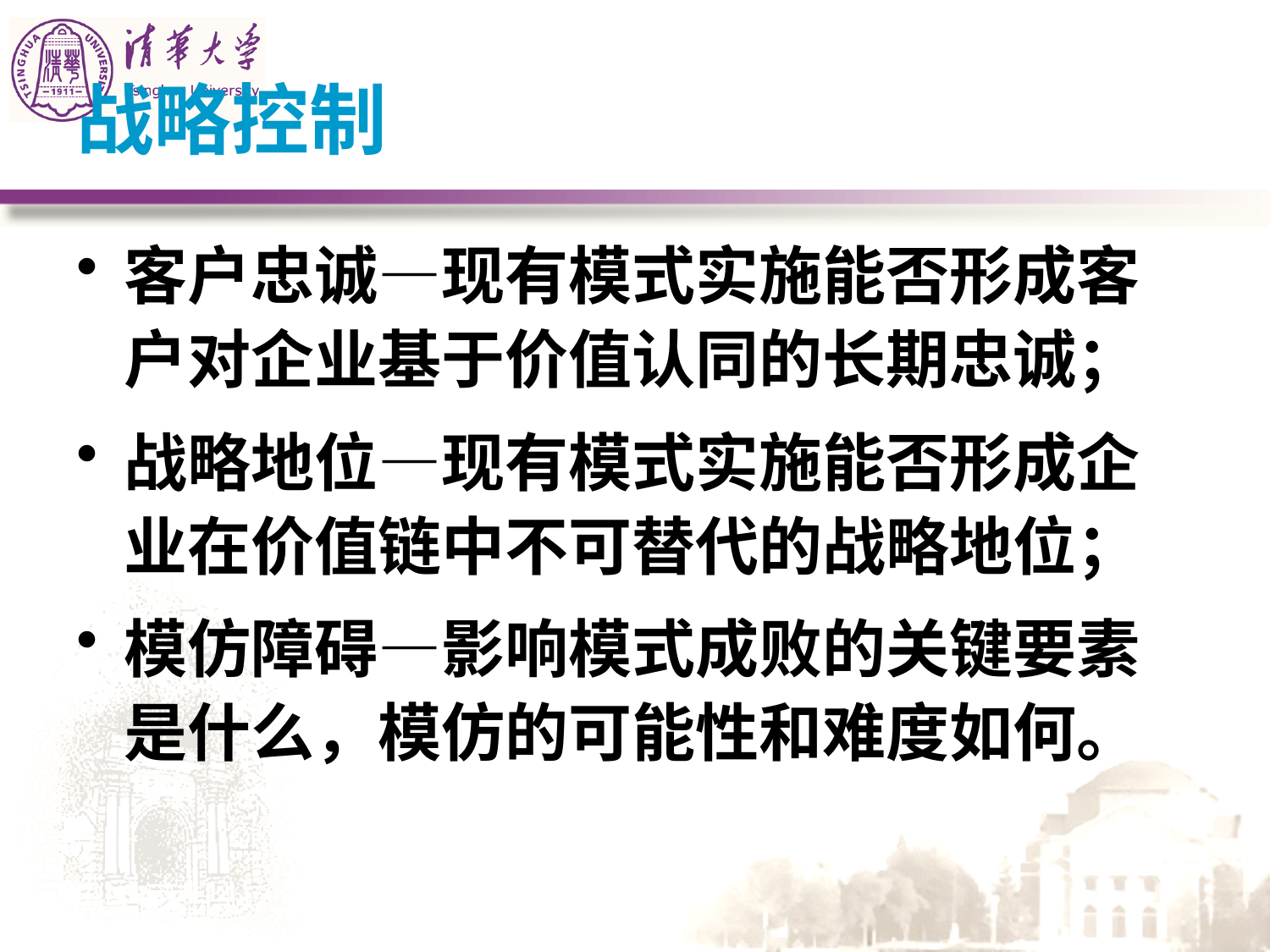

# 战略控制
客户忠诚—现有模式实施能否形成客户对企业基于价值认同的长期忠诚；
战略地位—现有模式实施能否形成企业在价值链中不可替代的战略地位；
模仿障碍—影响模式成败的关键要素是什么，模仿的可能性和难度如何。